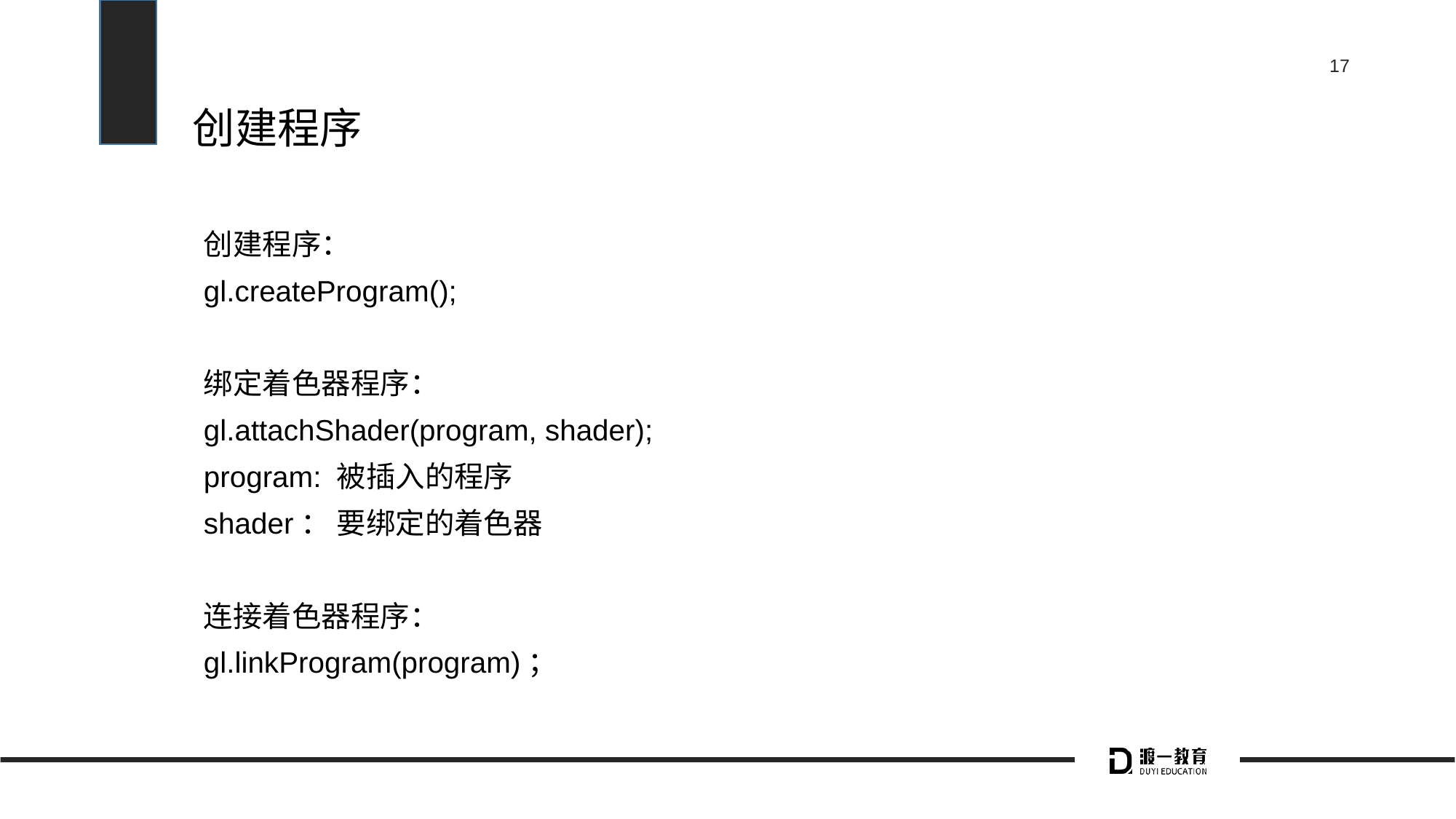

# 创建程序
创建程序：
gl.createProgram();

绑定着色器程序：
gl.attachShader(program, shader);
program: 被插入的程序
shader： 要绑定的着色器

连接着色器程序：
gl.linkProgram(program)；